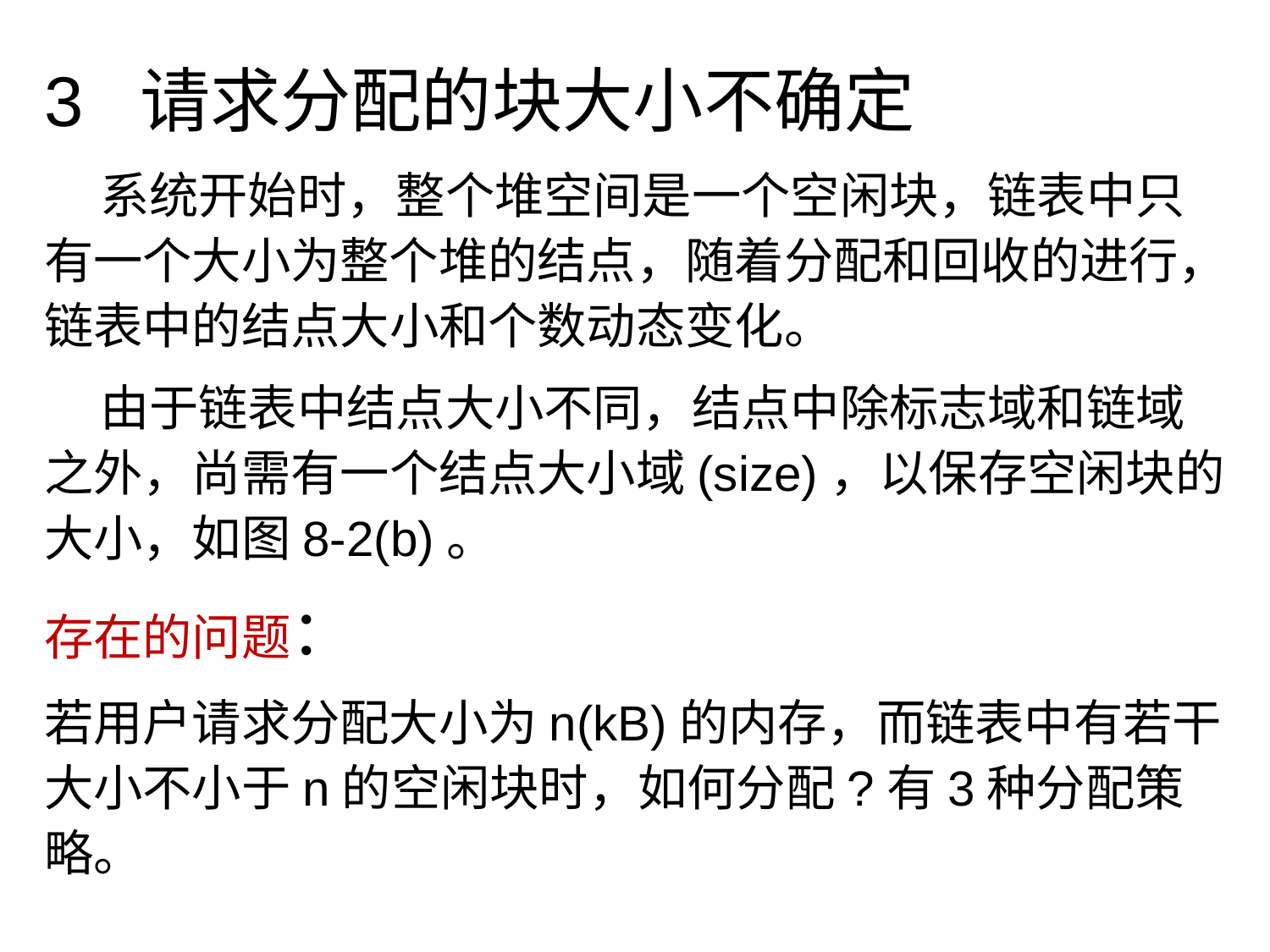

3  请求分配的块大小不确定
    系统开始时，整个堆空间是一个空闲块，链表中只有一个大小为整个堆的结点，随着分配和回收的进行，链表中的结点大小和个数动态变化。
    由于链表中结点大小不同，结点中除标志域和链域之外，尚需有一个结点大小域(size)，以保存空闲块的大小，如图8-2(b)。
存在的问题：
若用户请求分配大小为n(kB)的内存，而链表中有若干大小不小于n的空闲块时，如何分配?有3种分配策略。